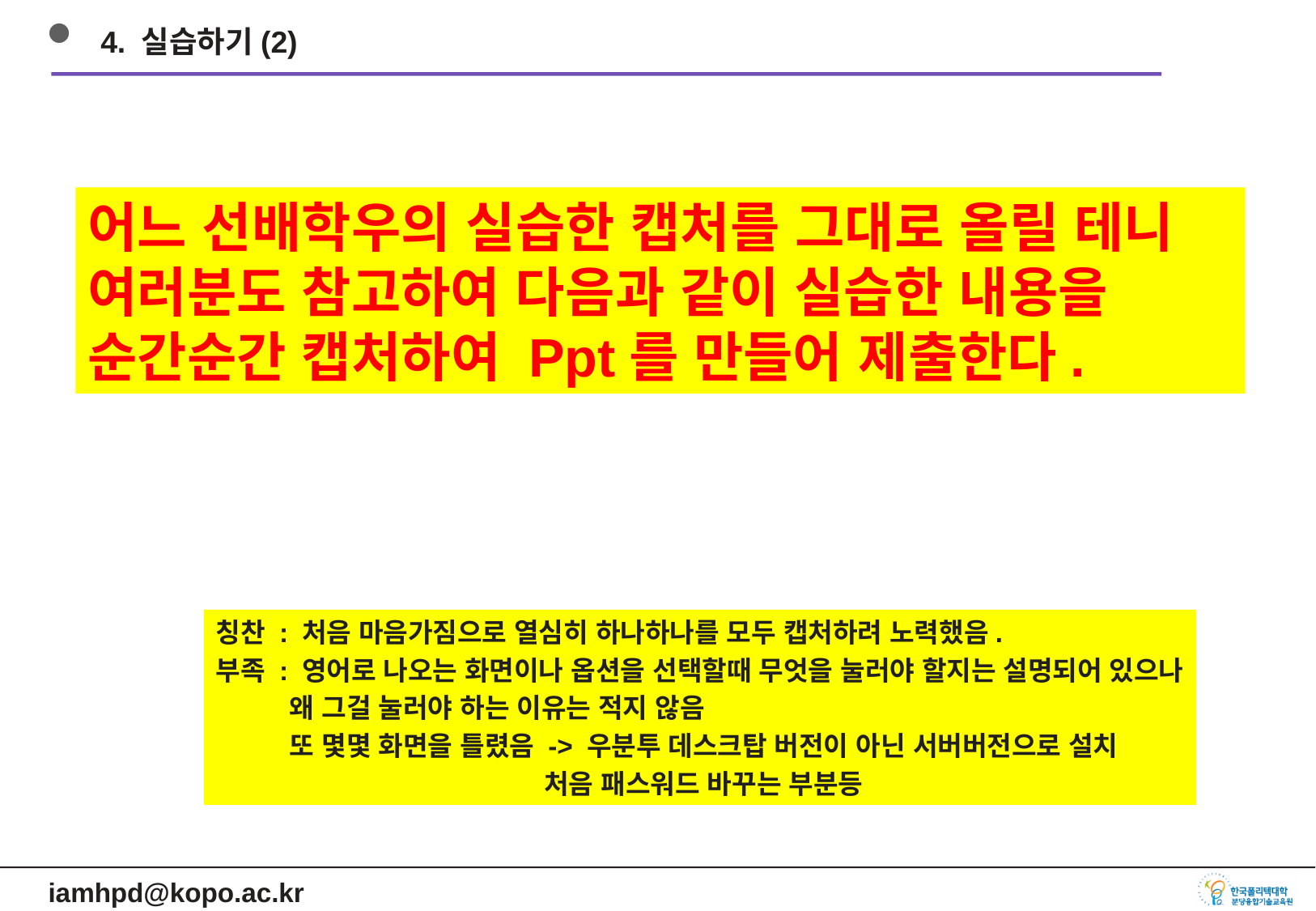

4. 실습하기(2)
어느 선배학우의 실습한 캡처를 그대로 올릴 테니 여러분도 참고하여 다음과 같이 실습한 내용을 순간순간 캡처하여 Ppt를 만들어 제출한다.
칭찬 : 처음 마음가짐으로 열심히 하나하나를 모두 캡처하려 노력했음.
부족 : 영어로 나오는 화면이나 옵션을 선택할때 무엇을 눌러야 할지는 설명되어 있으나
         왜 그걸 눌러야 하는 이유는 적지 않음
         또 몇몇 화면을 틀렸음 -> 우분투 데스크탑 버전이 아닌 서버버전으로 설치
                                           처음 패스워드 바꾸는 부분등